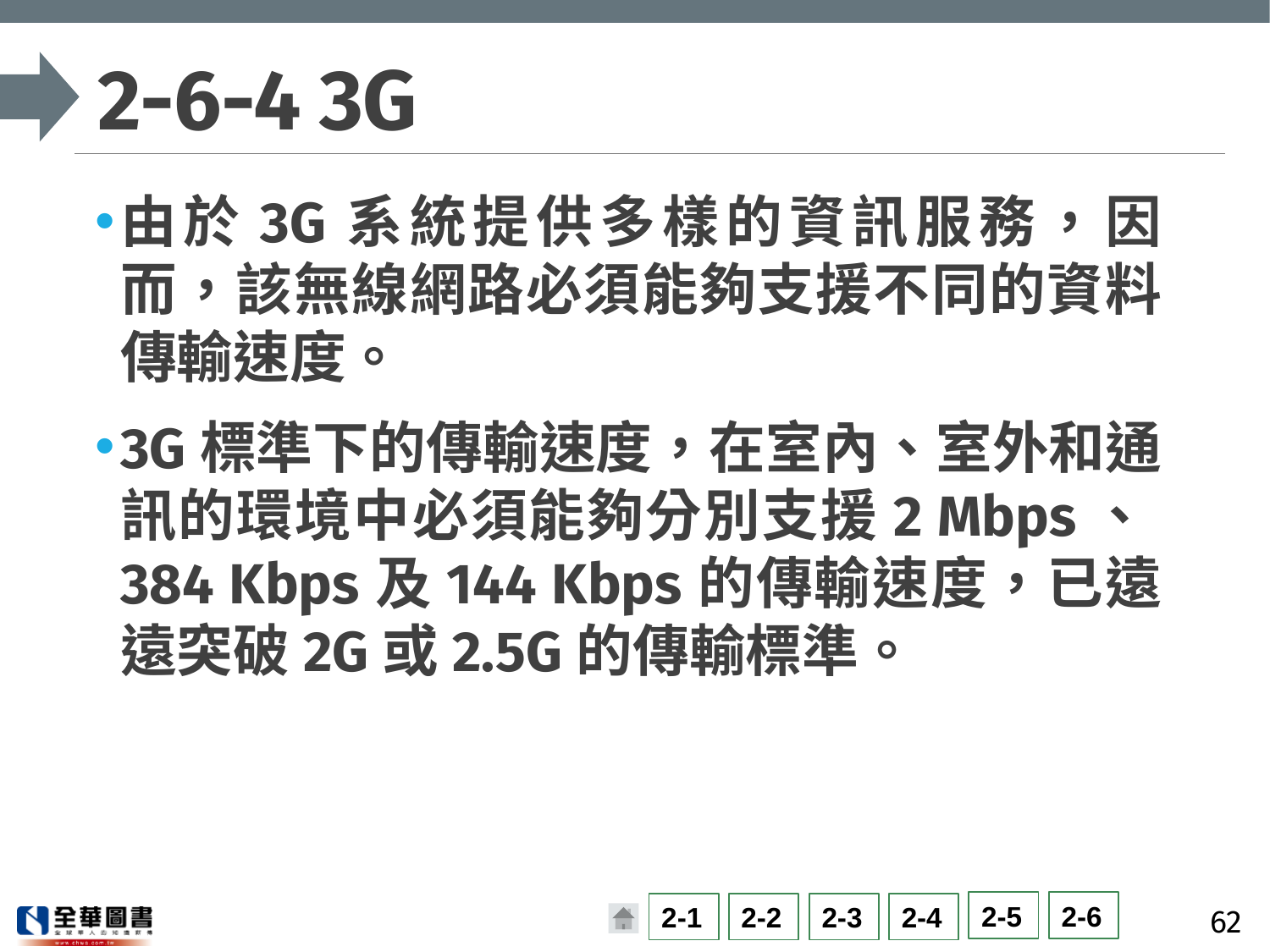

# 2-6-4 3G
由於3G系統提供多樣的資訊服務，因而，該無線網路必須能夠支援不同的資料傳輸速度。
3G標準下的傳輸速度，在室內、室外和通訊的環境中必須能夠分別支援2 Mbps、384 Kbps及144 Kbps的傳輸速度，已遠遠突破2G或2.5G的傳輸標準。
62